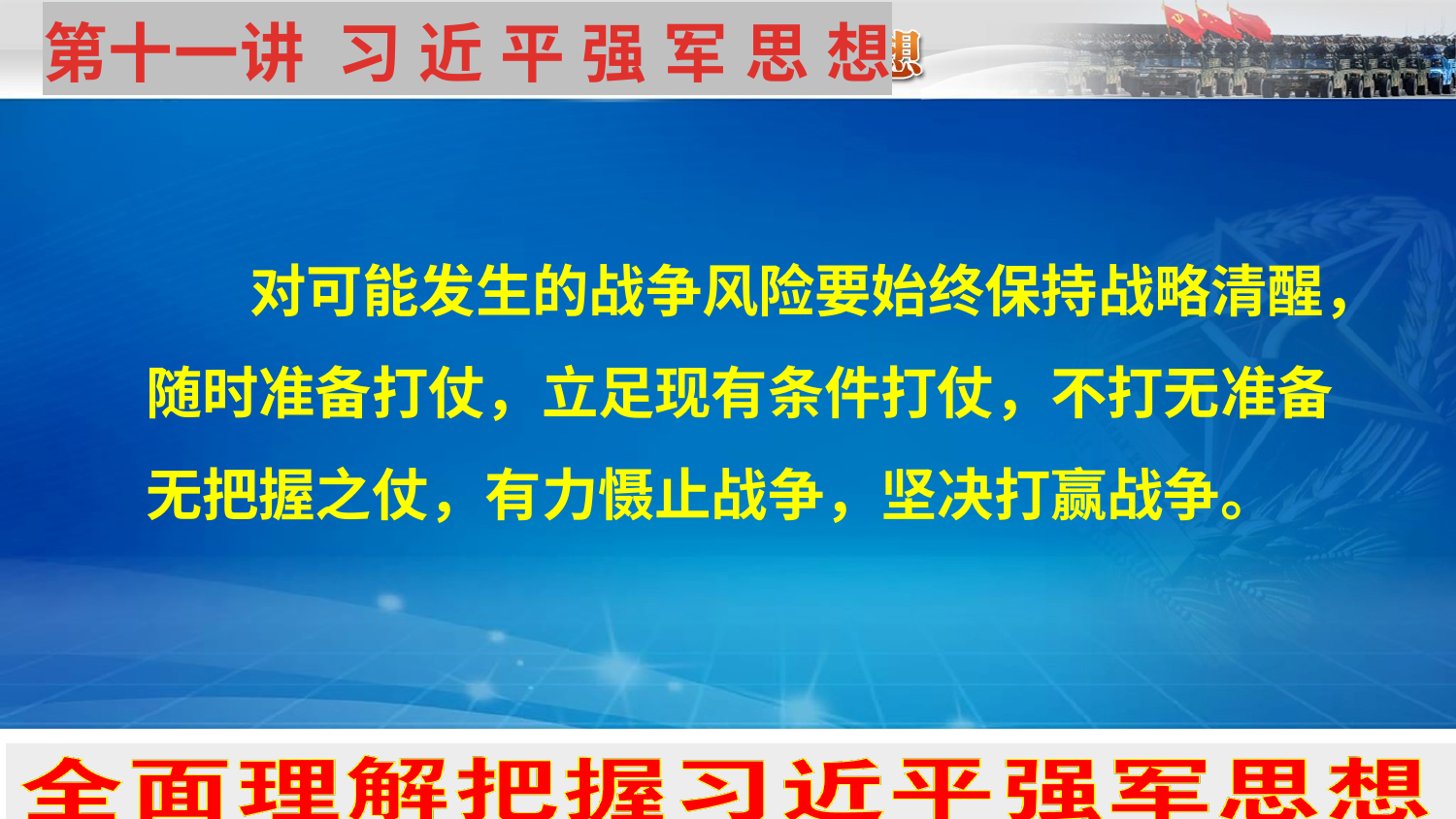

对可能发生的战争风险要始终保持战略清醒，随时准备打仗，立足现有条件打仗，不打无准备无把握之仗，有力慑止战争，坚决打赢战争。